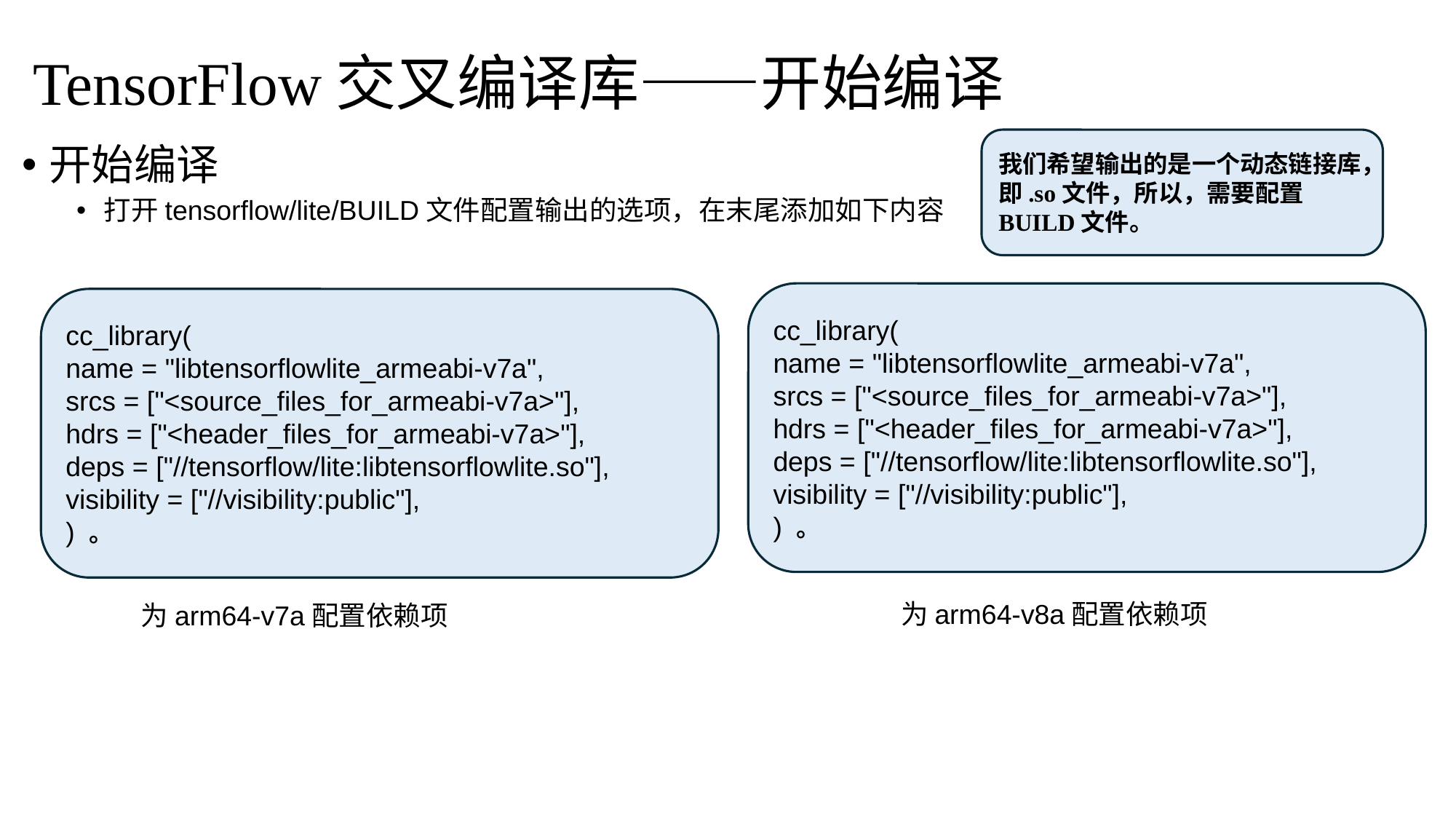

TensorFlow交叉编译库——开始编译
我们希望输出的是一个动态链接库，即.so文件，所以，需要配置 BUILD文件。
开始编译
打开tensorflow/lite/BUILD文件配置输出的选项，在末尾添加如下内容

cc_library(
name = "libtensorflowlite_armeabi-v7a",
srcs = ["<source_files_for_armeabi-v7a>"],
hdrs = ["<header_files_for_armeabi-v7a>"],
deps = ["//tensorflow/lite:libtensorflowlite.so"],
visibility = ["//visibility:public"],
) 。
cc_library(
name = "libtensorflowlite_armeabi-v7a",
srcs = ["<source_files_for_armeabi-v7a>"],
hdrs = ["<header_files_for_armeabi-v7a>"],
deps = ["//tensorflow/lite:libtensorflowlite.so"],
visibility = ["//visibility:public"],
) 。
为arm64-v8a配置依赖项
为arm64-v7a配置依赖项